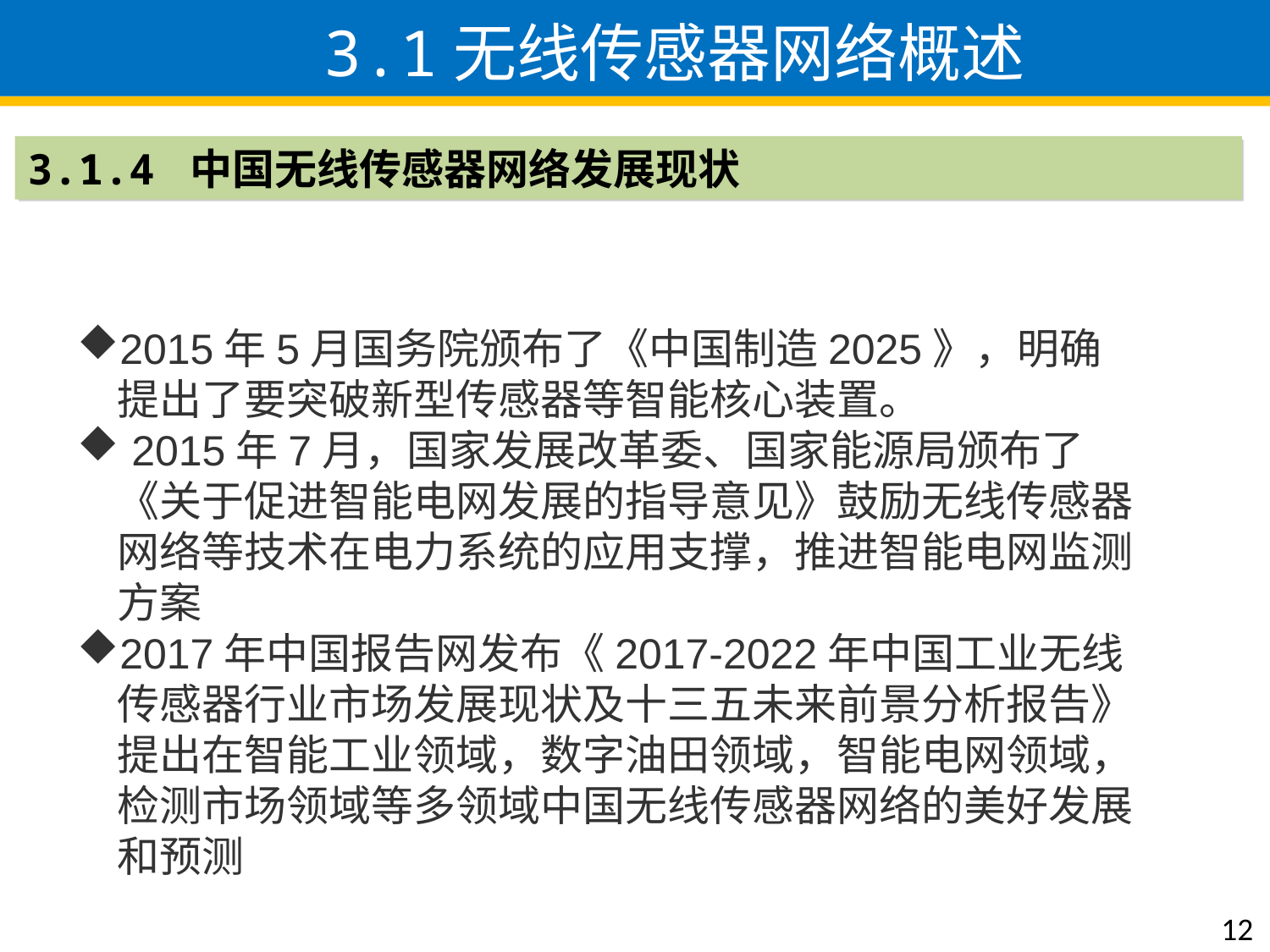

3.1无线传感器网络概述
3.1.4 中国无线传感器网络发展现状
2015年5月国务院颁布了《中国制造2025》，明确提出了要突破新型传感器等智能核心装置。
 2015年7月，国家发展改革委、国家能源局颁布了《关于促进智能电网发展的指导意见》鼓励无线传感器网络等技术在电力系统的应用支撑，推进智能电网监测方案
2017年中国报告网发布《2017-2022年中国工业无线传感器行业市场发展现状及十三五未来前景分析报告》提出在智能工业领域，数字油田领域，智能电网领域，检测市场领域等多领域中国无线传感器网络的美好发展和预测
12